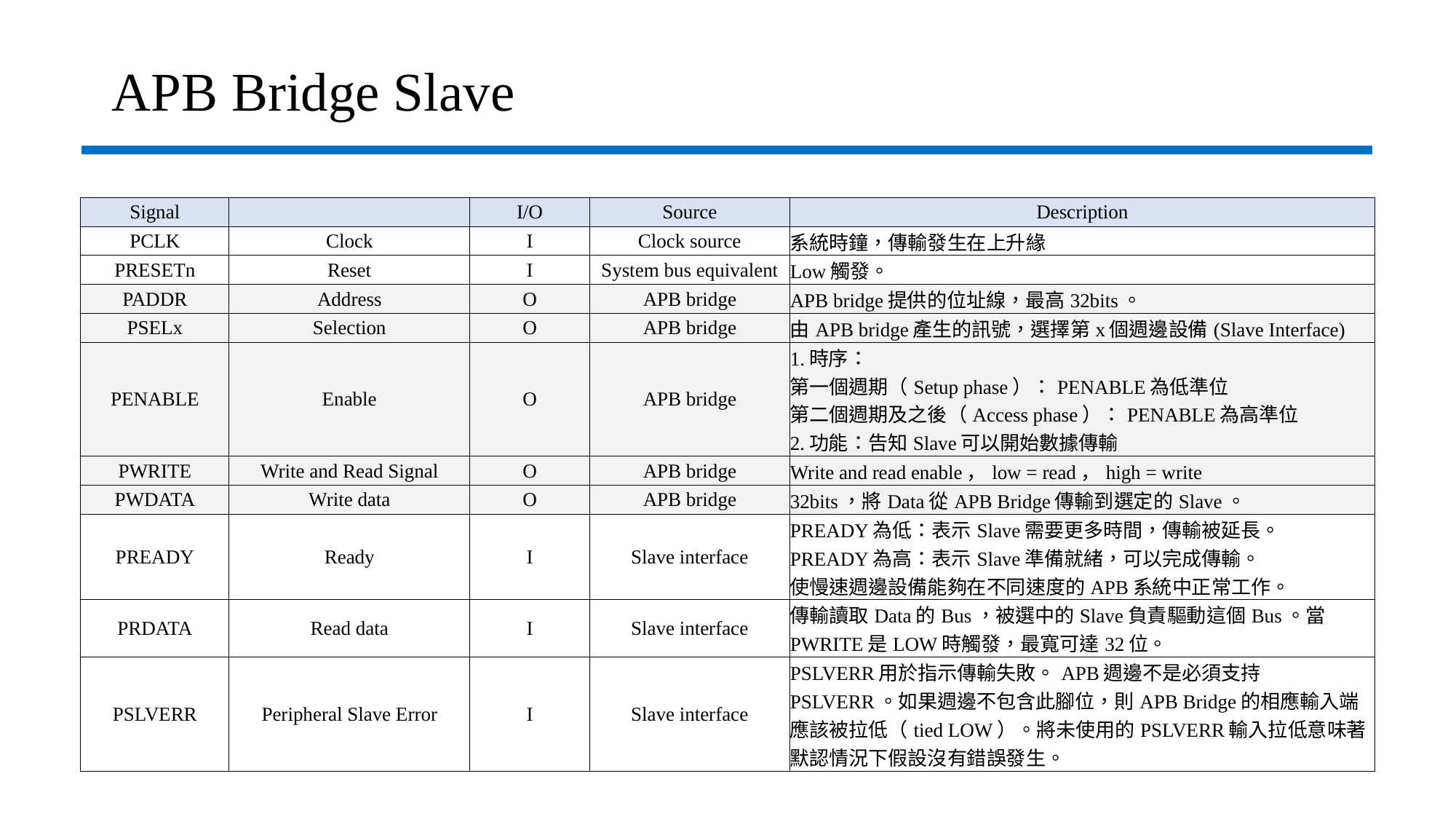

# APB Bridge Slave

| Signal |  | I/O | Source | Description |
| --- | --- | --- | --- | --- |
| PCLK | Clock | I | Clock source | 系統時鐘，傳輸發生在上升緣 |
| PRESETn | Reset | I | System bus equivalent | Low觸發。 |
| PADDR | Address | O | APB bridge | APB bridge提供的位址線，最高32bits。 |
| PSELx | Selection | O | APB bridge | 由APB bridge產生的訊號，選擇第x個週邊設備(Slave Interface) |
| PENABLE | Enable | O | APB bridge | 1.時序： 第一個週期（Setup phase）：PENABLE為低準位 第二個週期及之後（Access phase）：PENABLE為高準位 2.功能：告知Slave可以開始數據傳輸 |
| PWRITE | Write and Read Signal | O | APB bridge | Write and read enable，low = read，high = write |
| PWDATA | Write data | O | APB bridge | 32bits，將Data從APB Bridge傳輸到選定的Slave。 |
| PREADY | Ready | I | Slave interface | PREADY為低：表示Slave需要更多時間，傳輸被延長。 PREADY為高：表示Slave準備就緒，可以完成傳輸。 使慢速週邊設備能夠在不同速度的APB系統中正常工作。 |
| PRDATA | Read data | I | Slave interface | 傳輸讀取Data的Bus，被選中的Slave負責驅動這個Bus。當PWRITE是LOW時觸發，最寬可達32位。 |
| PSLVERR | Peripheral Slave Error | I | Slave interface | PSLVERR用於指示傳輸失敗。APB週邊不是必須支持PSLVERR。如果週邊不包含此腳位，則APB Bridge的相應輸入端應該被拉低（tied LOW）。將未使用的PSLVERR輸入拉低意味著默認情況下假設沒有錯誤發生。 |